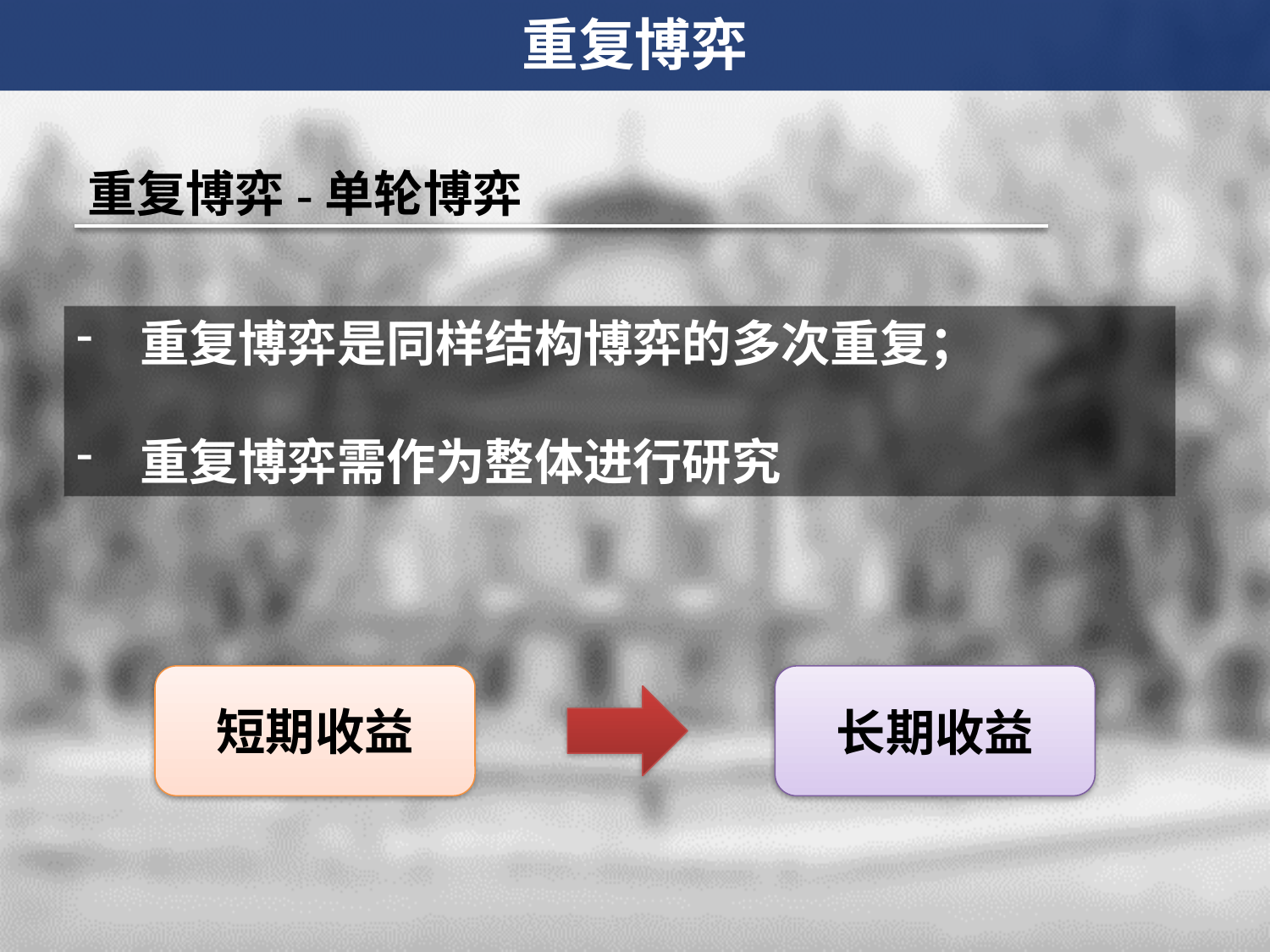

重复博弈

重复博弈-单轮博弈
重复博弈是同样结构博弈的多次重复；

重复博弈需作为整体进行研究
短期收益
长期收益